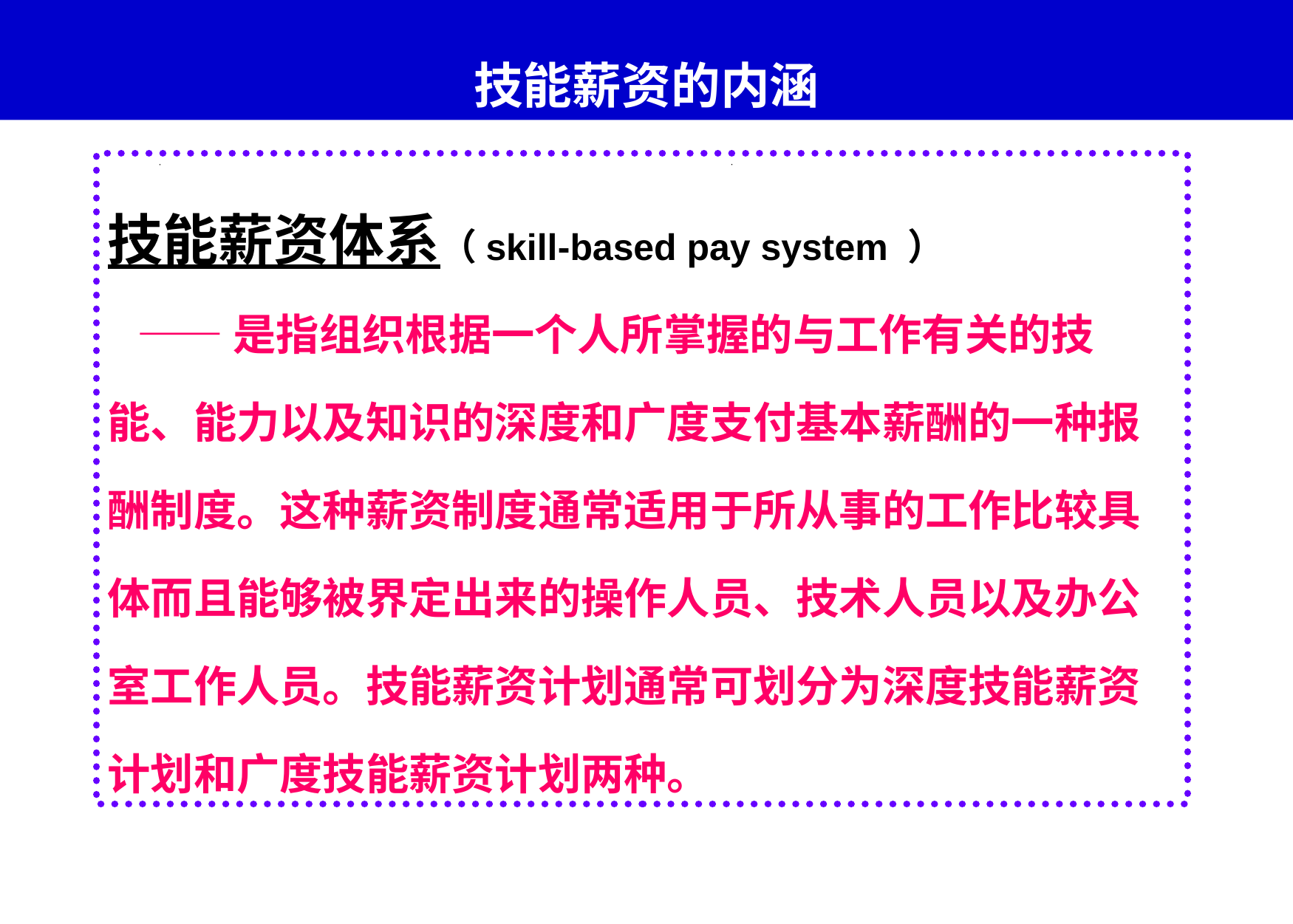

# 技能薪资的内涵
技能薪资体系（skill-based pay system ）
   ——是指组织根据一个人所掌握的与工作有关的技能、能力以及知识的深度和广度支付基本薪酬的一种报酬制度。这种薪资制度通常适用于所从事的工作比较具体而且能够被界定出来的操作人员、技术人员以及办公室工作人员。技能薪资计划通常可划分为深度技能薪资计划和广度技能薪资计划两种。